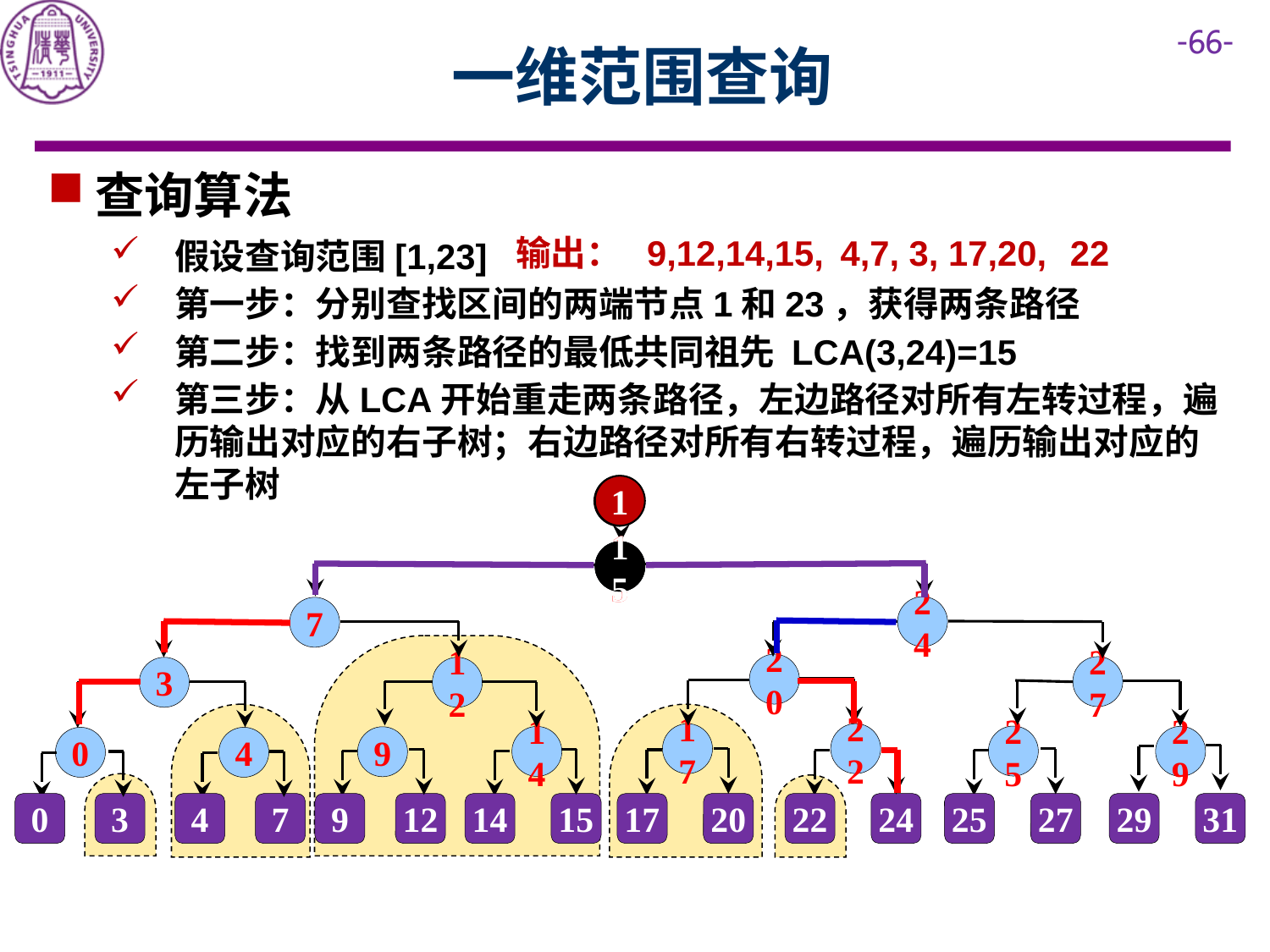

# 一维范围查询
查询算法
假设查询范围[1,23]
第一步：分别查找区间的两端节点1和23，获得两条路径
第二步：找到两条路径的最低共同祖先 LCA(3,24)=15
第三步：从LCA开始重走两条路径，左边路径对所有左转过程，遍历输出对应的右子树；右边路径对所有右转过程，遍历输出对应的左子树
输出：
9,12,14,15,
4,7,
3,
17,20,
22
1
23
15
15
24
7

20
27
3
12

22
17
25
29
14
9
0
4

0
3
4
7
9
12
14
15
17
20
22
24
25
27
29
31